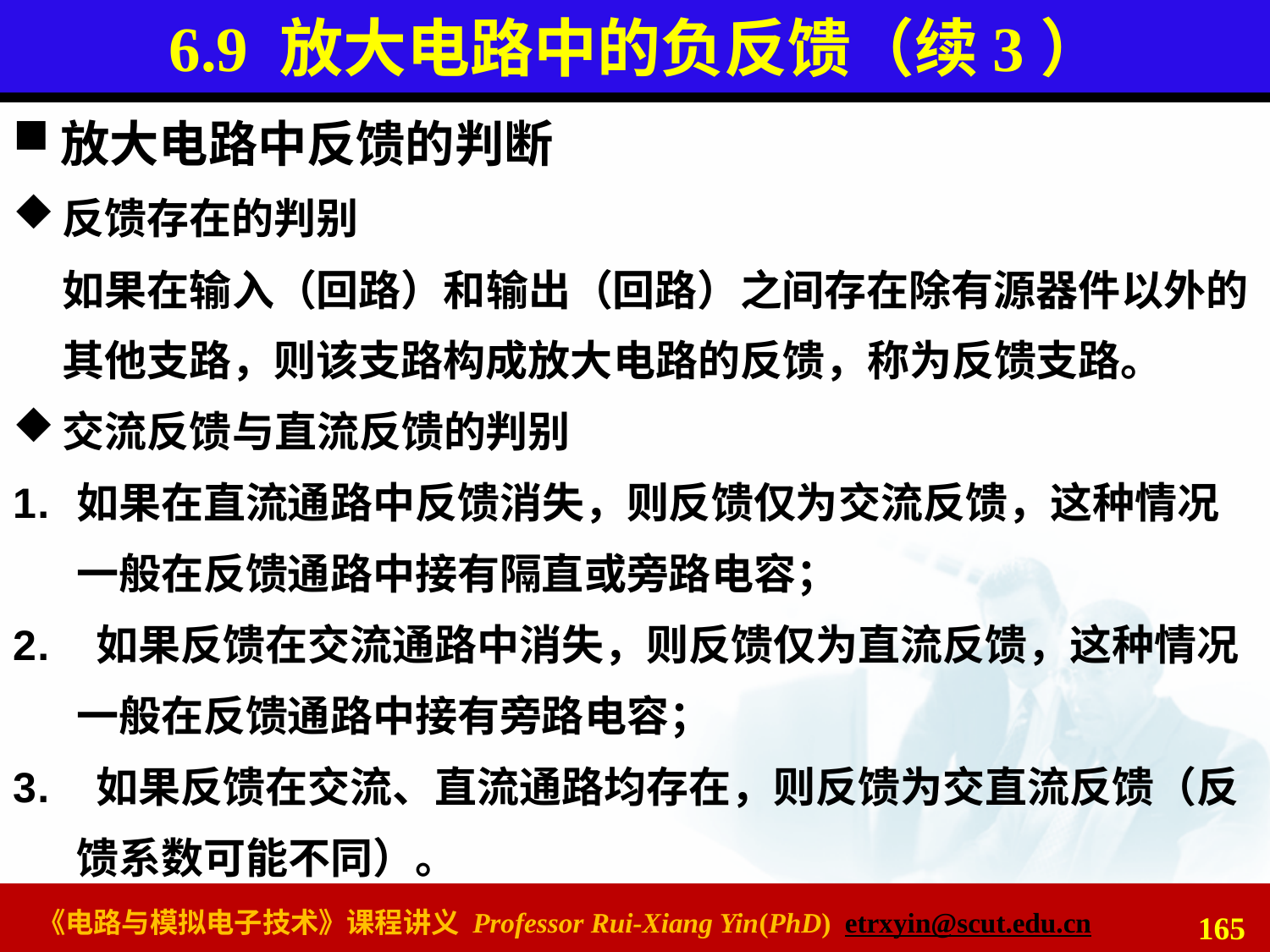

# 6.9 放大电路中的负反馈（续3）
放大电路中反馈的判断
反馈存在的判别
如果在输入（回路）和输出（回路）之间存在除有源器件以外的其他支路，则该支路构成放大电路的反馈，称为反馈支路。
交流反馈与直流反馈的判别
如果在直流通路中反馈消失，则反馈仅为交流反馈，这种情况一般在反馈通路中接有隔直或旁路电容；
 如果反馈在交流通路中消失，则反馈仅为直流反馈，这种情况一般在反馈通路中接有旁路电容；
 如果反馈在交流、直流通路均存在，则反馈为交直流反馈（反馈系数可能不同）。
165